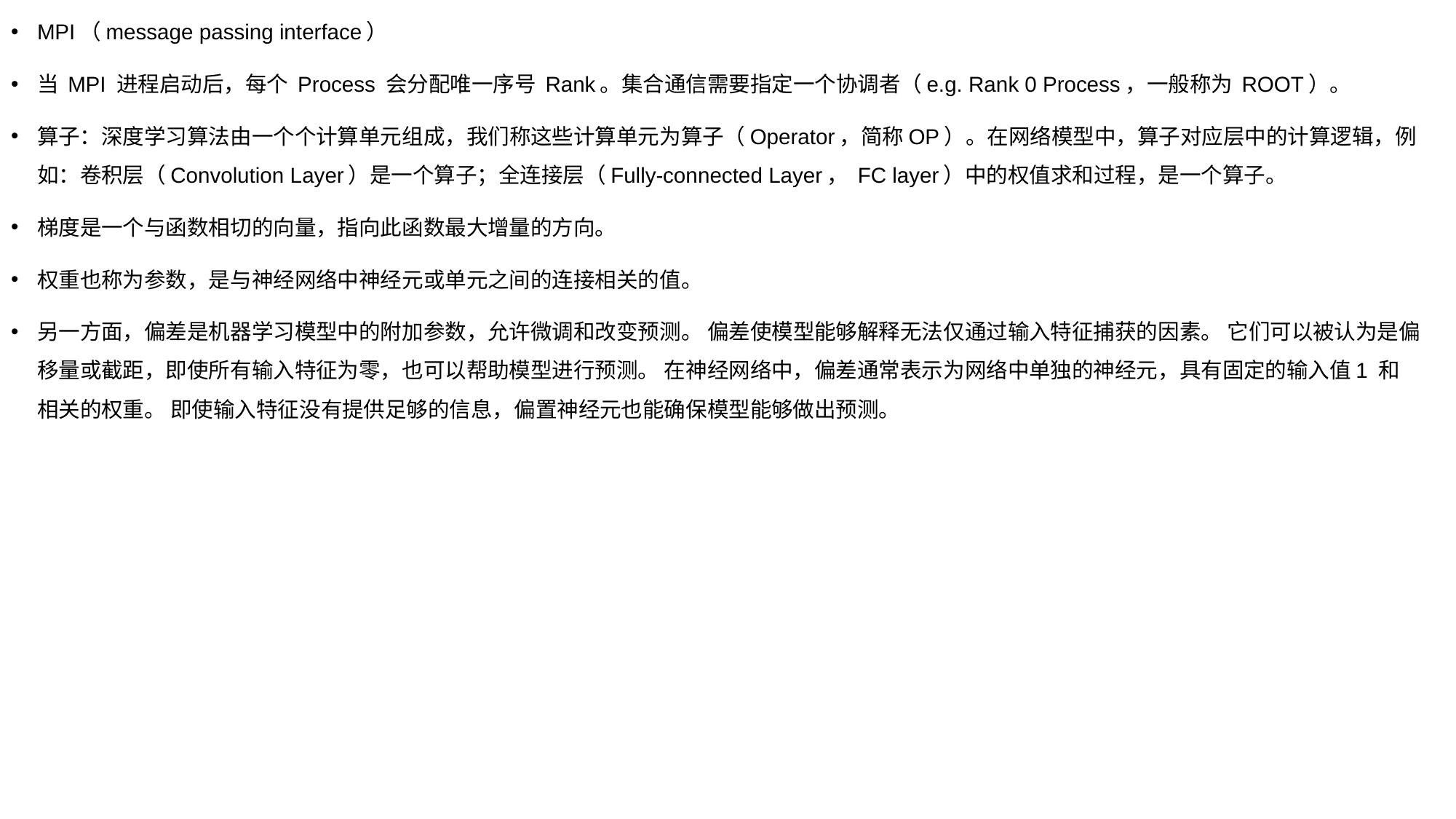

MPI（message passing interface）
当 MPI 进程启动后，每个 Process 会分配唯一序号 Rank。集合通信需要指定一个协调者（e.g. Rank 0 Process，一般称为 ROOT）。
算子：深度学习算法由一个个计算单元组成，我们称这些计算单元为算子（Operator，简称OP）。在网络模型中，算子对应层中的计算逻辑，例如：卷积层（Convolution Layer）是一个算子；全连接层（Fully-connected Layer， FC layer）中的权值求和过程，是一个算子。
梯度是一个与函数相切的向量，指向此函数最大增量的方向。
权重也称为参数，是与神经网络中神经元或单元之间的连接相关的值。
另一方面，偏差是机器学习模型中的附加参数，允许微调和改变预测。 偏差使模型能够解释无法仅通过输入特征捕获的因素。 它们可以被认为是偏移量或截距，即使所有输入特征为零，也可以帮助模型进行预测。 在神经网络中，偏差通常表示为网络中单独的神经元，具有固定的输入值1 和相关的权重。 即使输入特征没有提供足够的信息，偏置神经元也能确保模型能够做出预测。